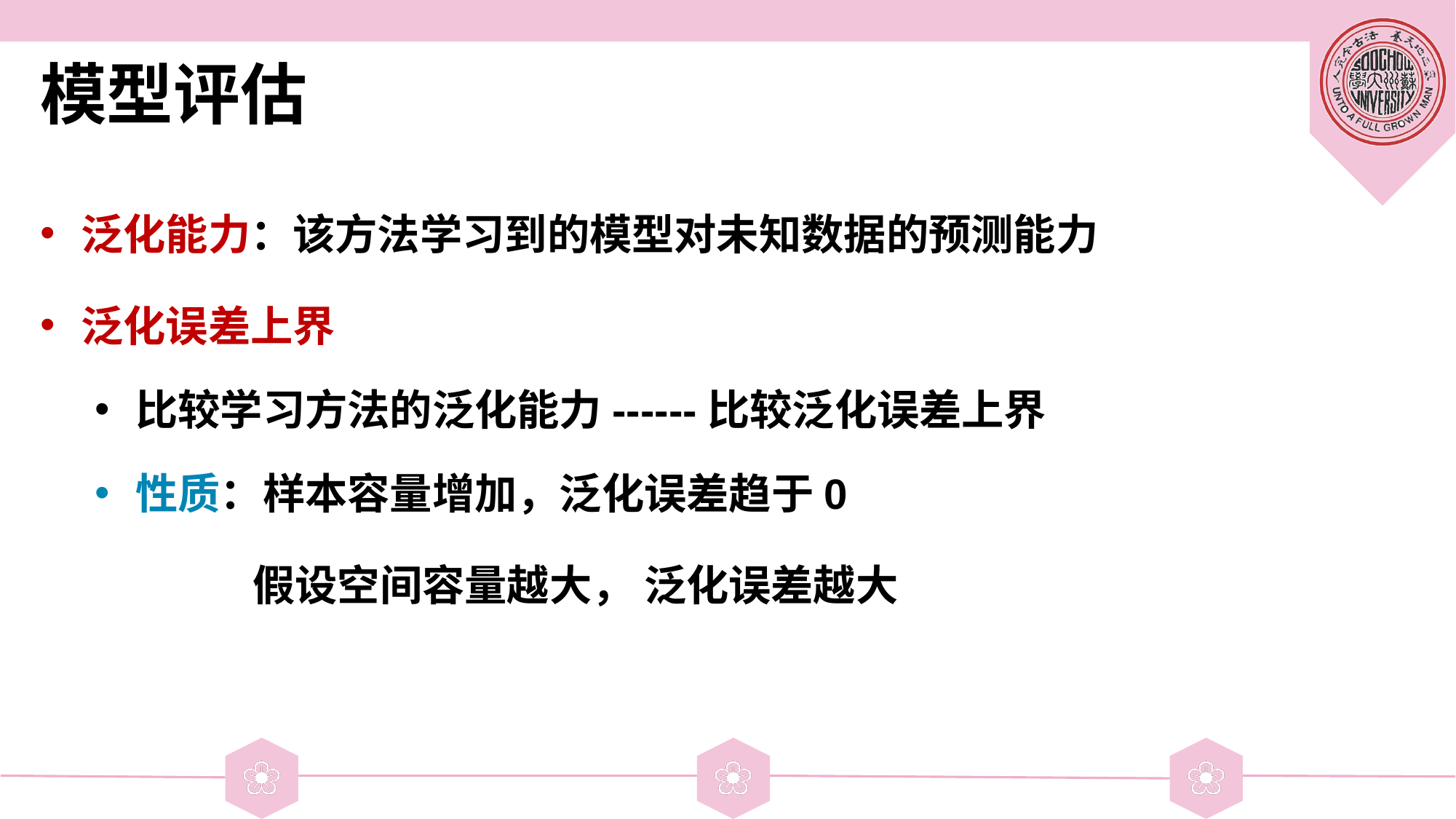

# 模型评估
泛化能力：该方法学习到的模型对未知数据的预测能力
泛化误差上界
比较学习方法的泛化能力------比较泛化误差上界
性质：样本容量增加，泛化误差趋于0
                     假设空间容量越大， 泛化误差越大